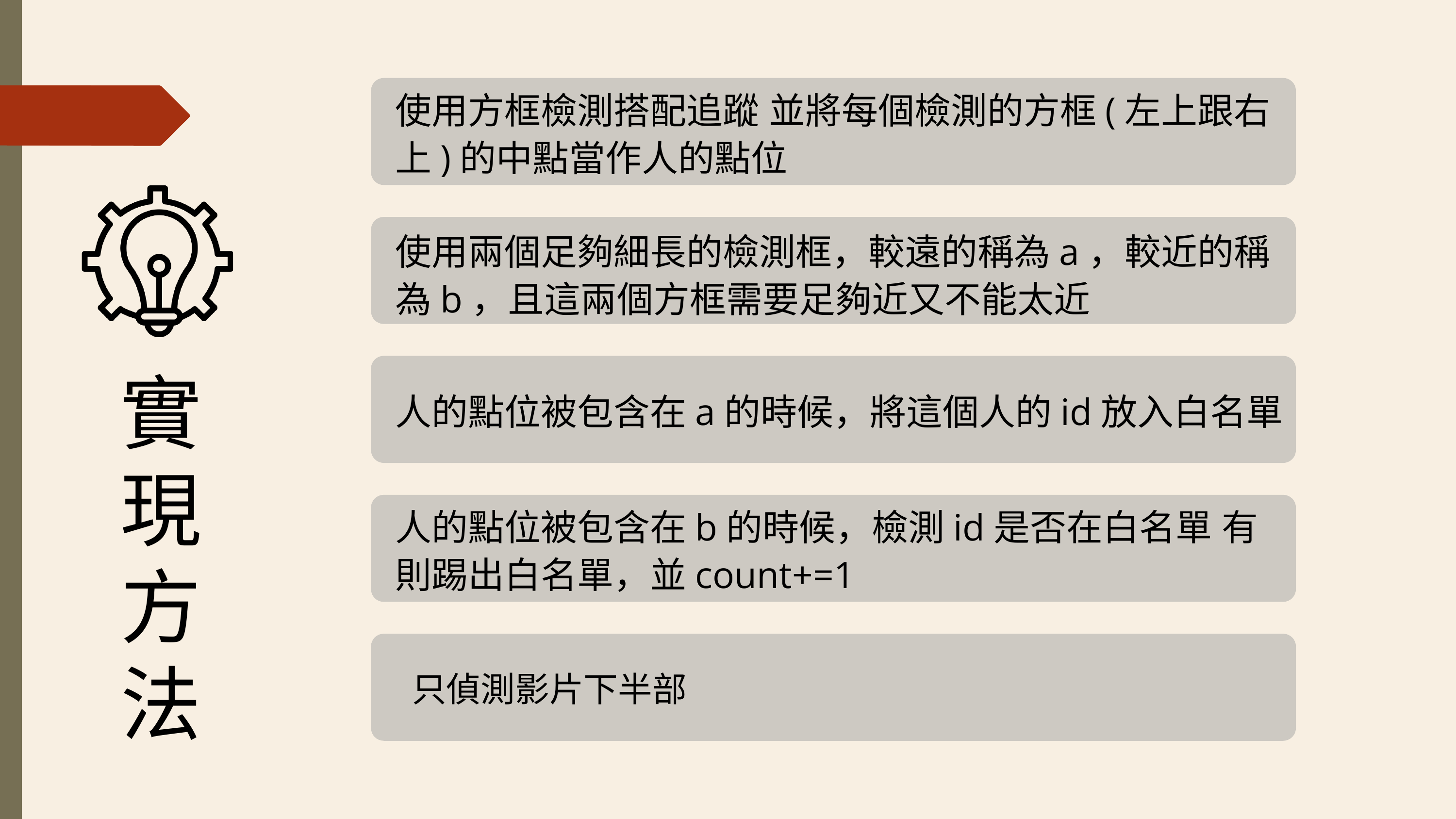

使用方框檢測搭配追蹤 並將每個檢測的方框(左上跟右上)的中點當作人的點位

使用兩個足夠細長的檢測框，較遠的稱為a，較近的稱為b，且這兩個方框需要足夠近又不能太近

實
現
方
法
人的點位被包含在a的時候，將這個人的id放入白名單

人的點位被包含在b的時候，檢測id是否在白名單 有則踢出白名單，並count+=1

只偵測影片下半部